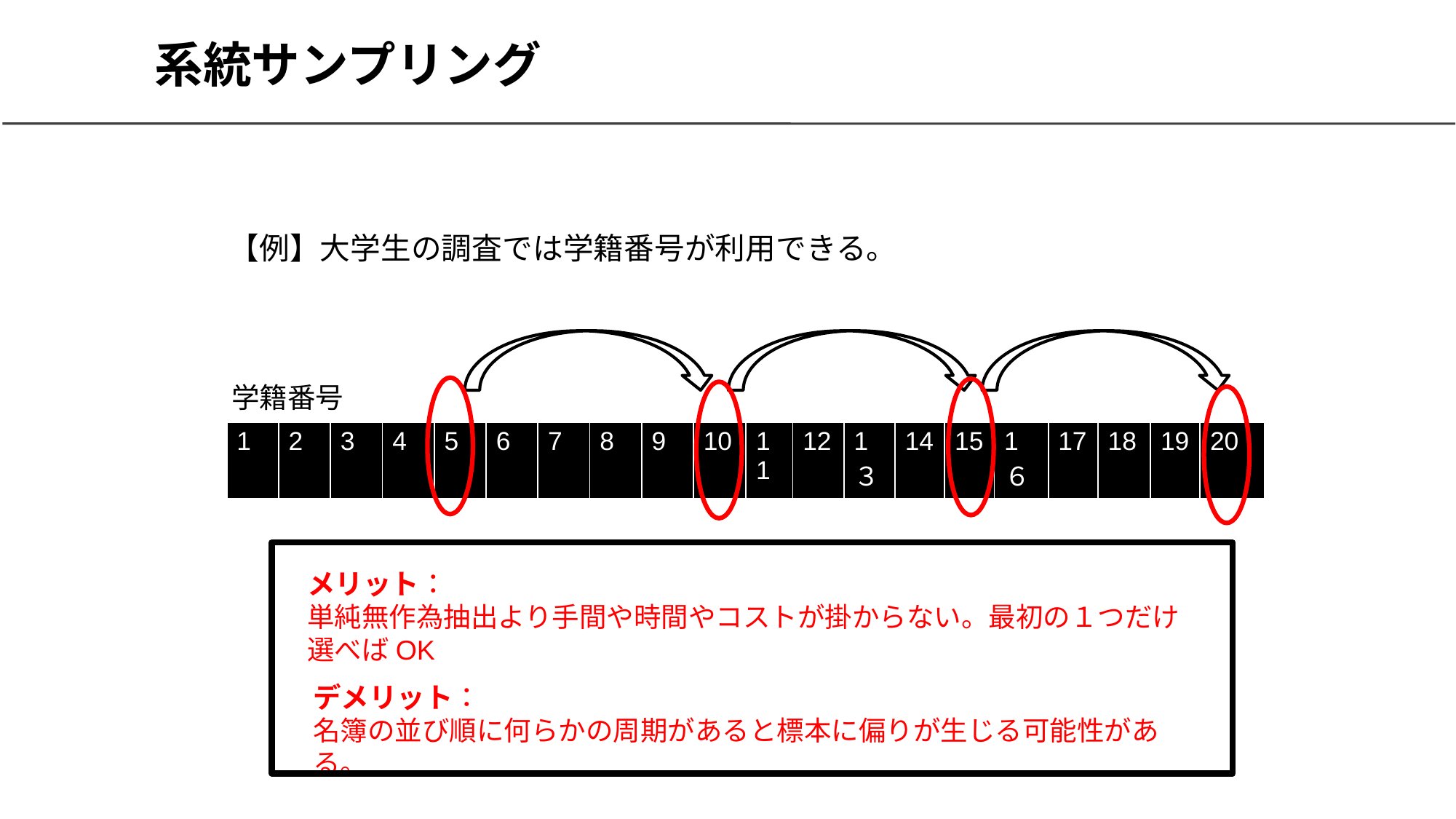

# 系統サンプリング
【例】大学生の調査では学籍番号が利用できる。

学籍番号

| 1 | 2 | 3 | 4 | 5 | 6 | 7 | 8 | 9 | 10 | 11 | 12 | 1３ | 14 | 15 | 1６ | 17 | 18 | 19 | 20 |
| --- | --- | --- | --- | --- | --- | --- | --- | --- | --- | --- | --- | --- | --- | --- | --- | --- | --- | --- | --- |

メリット：
単純無作為抽出より手間や時間やコストが掛からない。最初の１つだけ選べばOK

デメリット：
名簿の並び順に何らかの周期があると標本に偏りが生じる可能性がある。